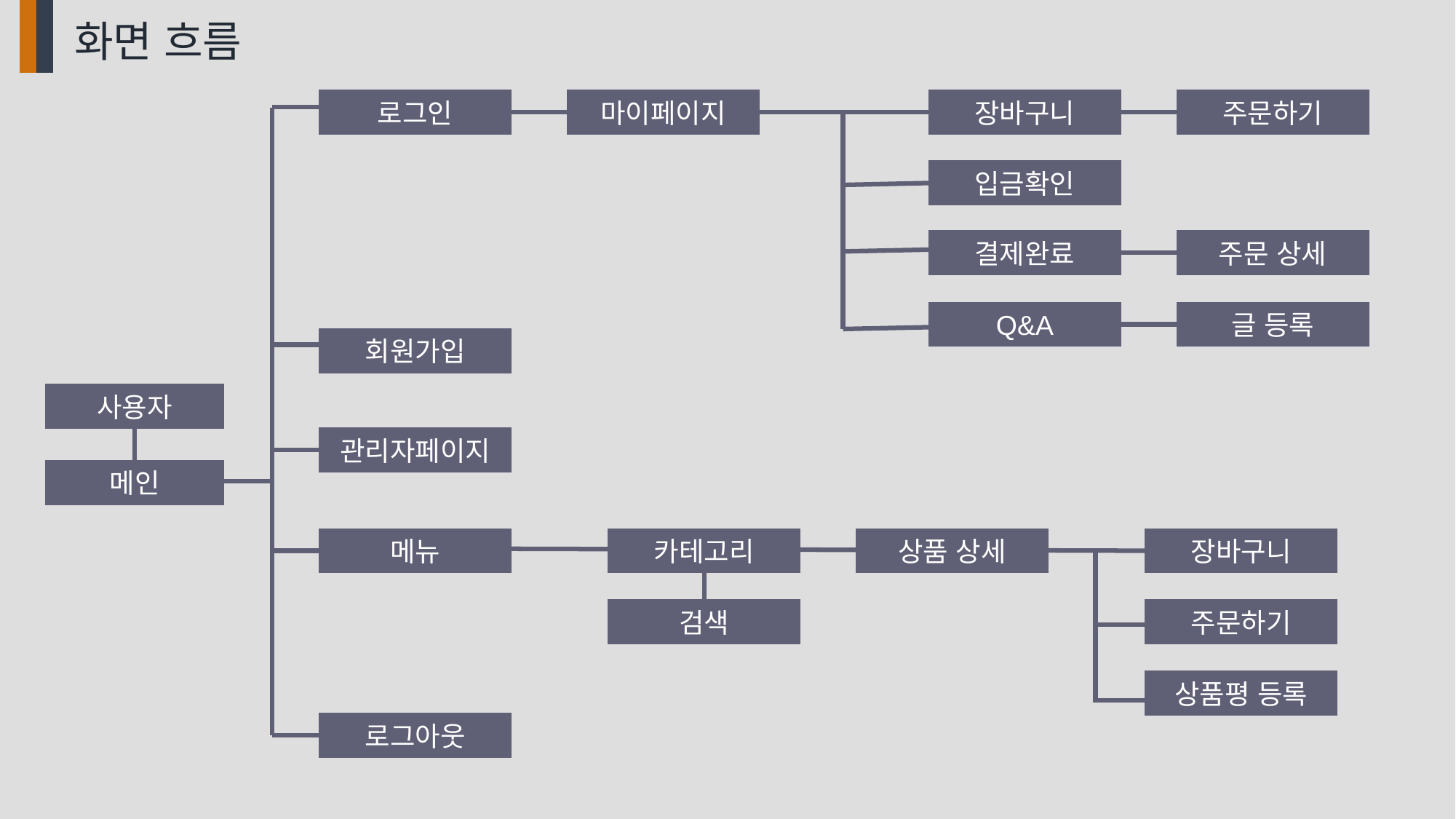

화면 흐름
로그인
마이페이지
장바구니
주문하기
입금확인
결제완료
주문 상세
Q&A
글 등록
회원가입
사용자
관리자페이지
메인
메뉴
상품 상세
장바구니
카테고리
검색
주문하기
상품평 등록
로그아웃